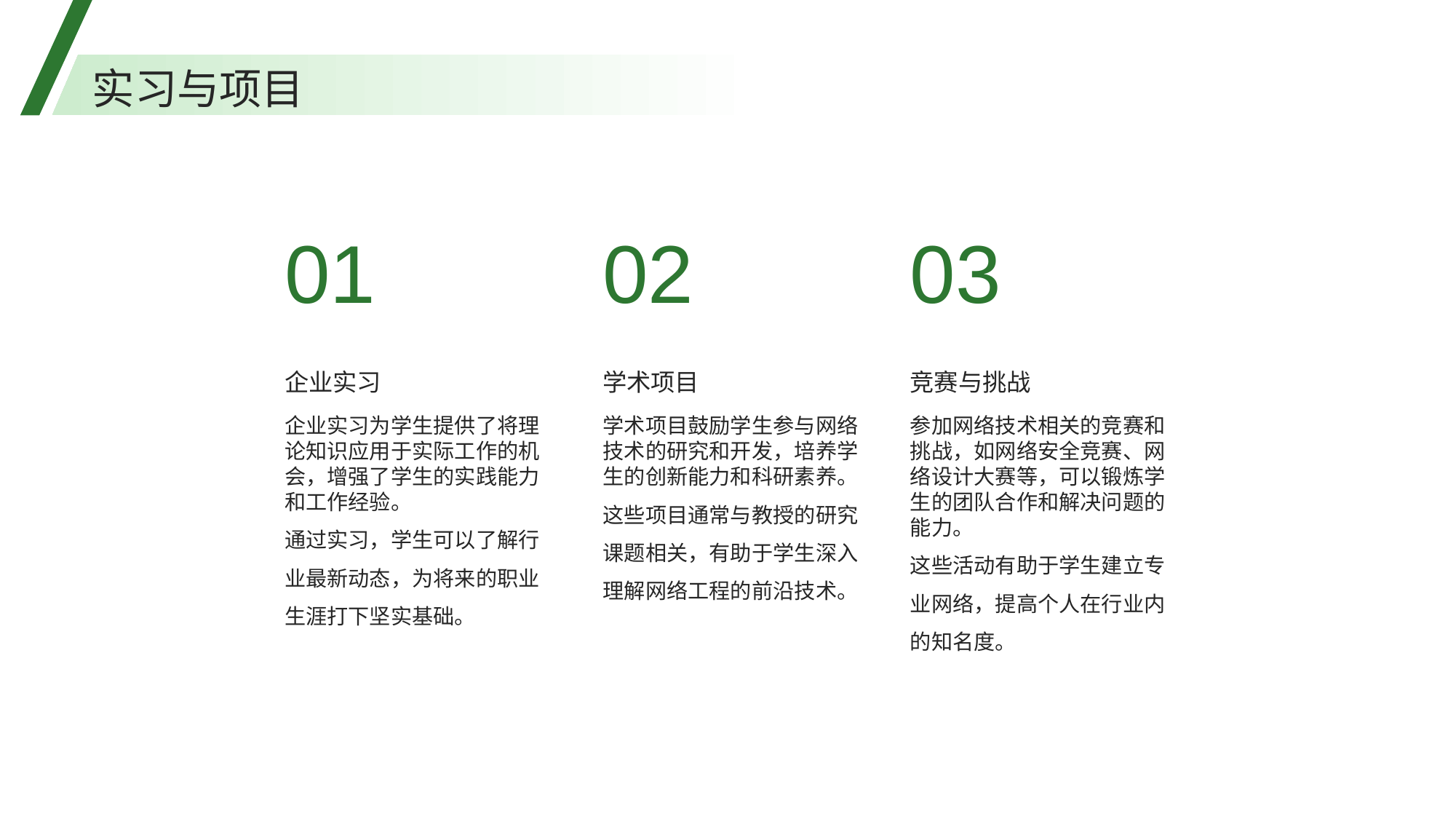

实习与项目
01
02
03
企业实习
学术项目
竞赛与挑战
学术项目鼓励学生参与网络技术的研究和开发，培养学生的创新能力和科研素养。
这些项目通常与教授的研究课题相关，有助于学生深入理解网络工程的前沿技术。
参加网络技术相关的竞赛和挑战，如网络安全竞赛、网络设计大赛等，可以锻炼学生的团队合作和解决问题的能力。
这些活动有助于学生建立专业网络，提高个人在行业内的知名度。
企业实习为学生提供了将理论知识应用于实际工作的机会，增强了学生的实践能力和工作经验。
通过实习，学生可以了解行业最新动态，为将来的职业生涯打下坚实基础。